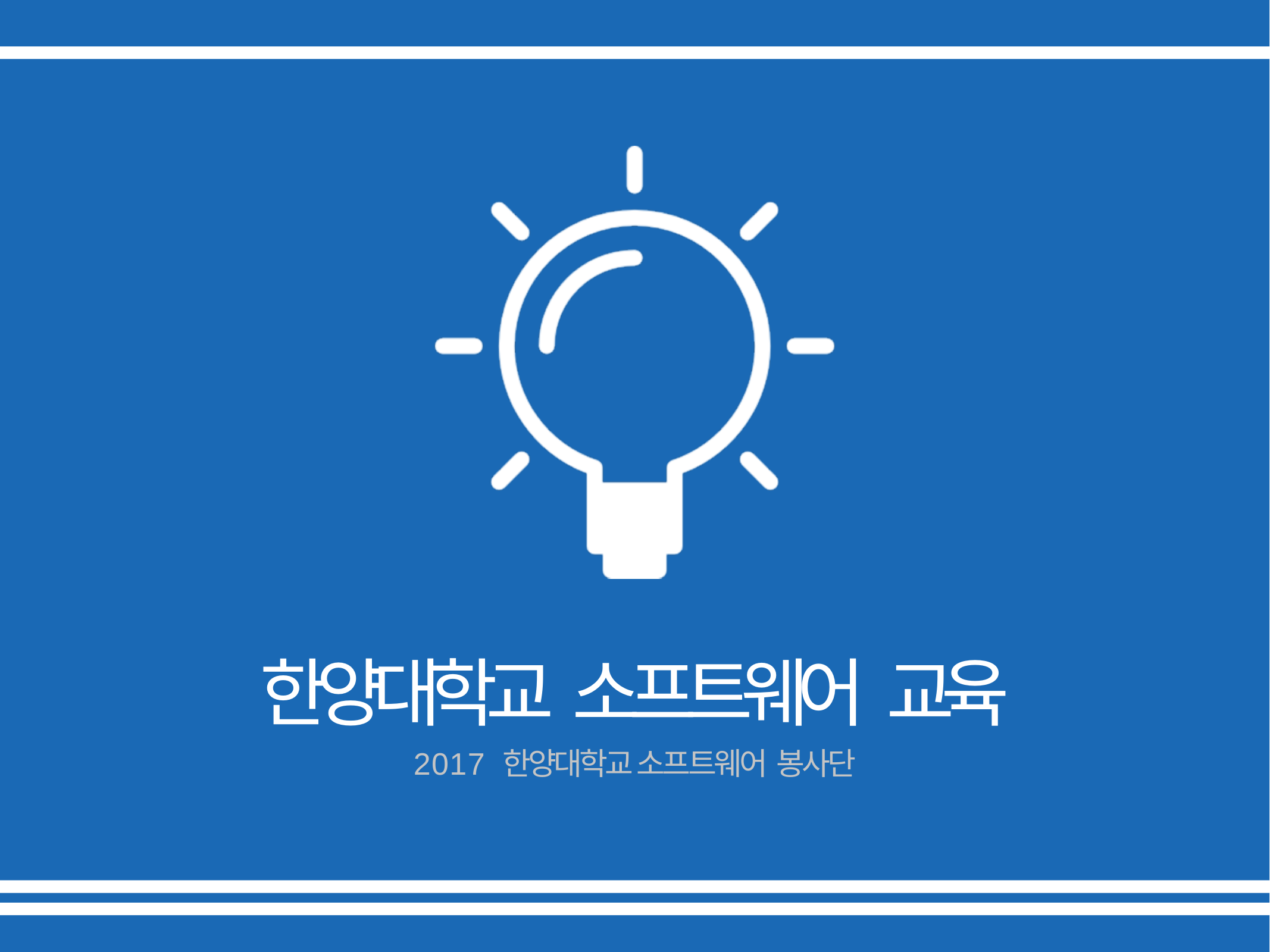

한양대학교  소프트웨어 교육
2017 한양대학교 소프트웨어 봉사단